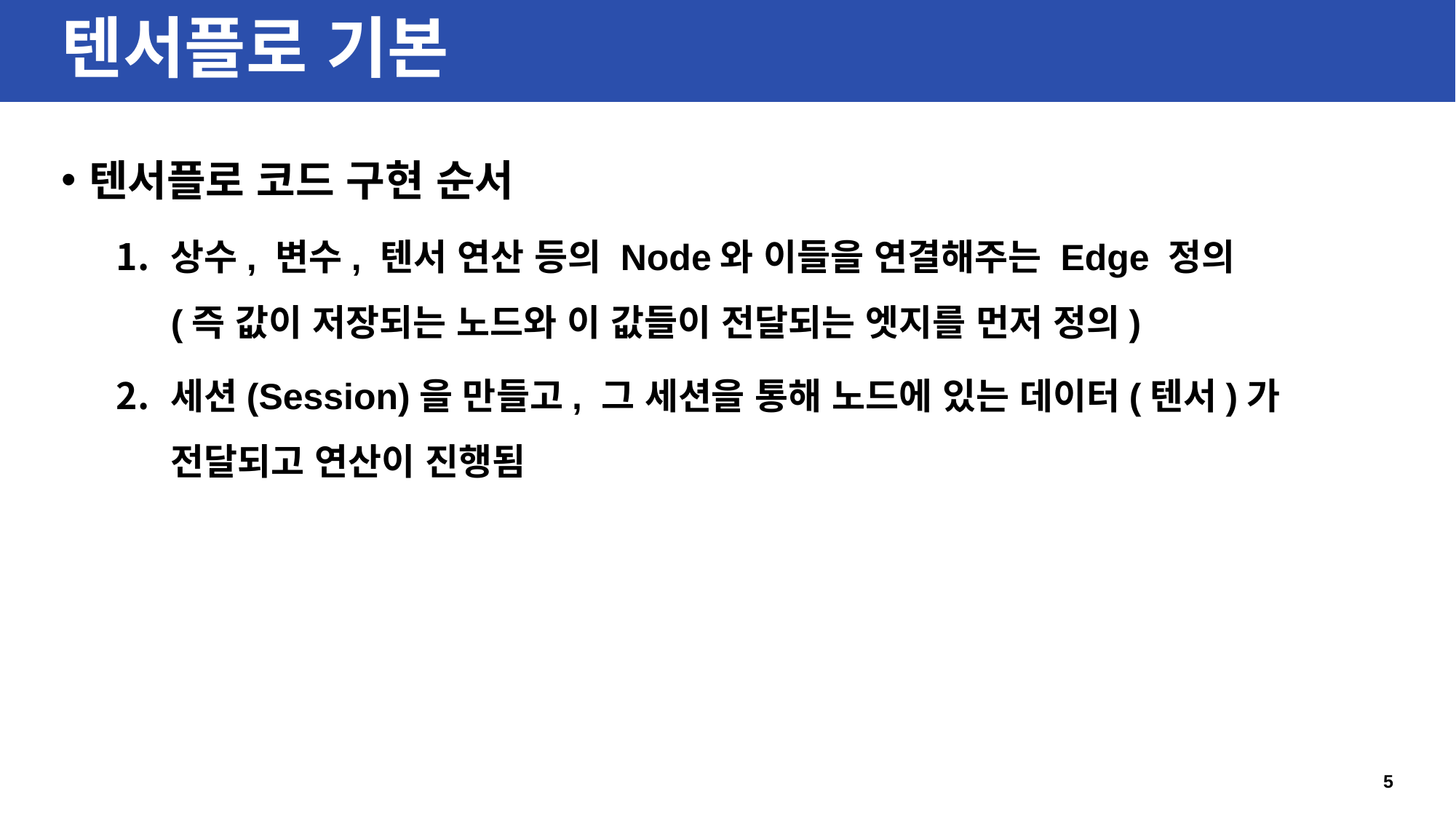

# 텐서플로 기본
텐서플로 코드 구현 순서
상수, 변수, 텐서 연산 등의 Node와 이들을 연결해주는 Edge 정의
(즉 값이 저장되는 노드와 이 값들이 전달되는 엣지를 먼저 정의)
세션(Session)을 만들고, 그 세션을 통해 노드에 있는 데이터(텐서)가 전달되고 연산이 진행됨
5